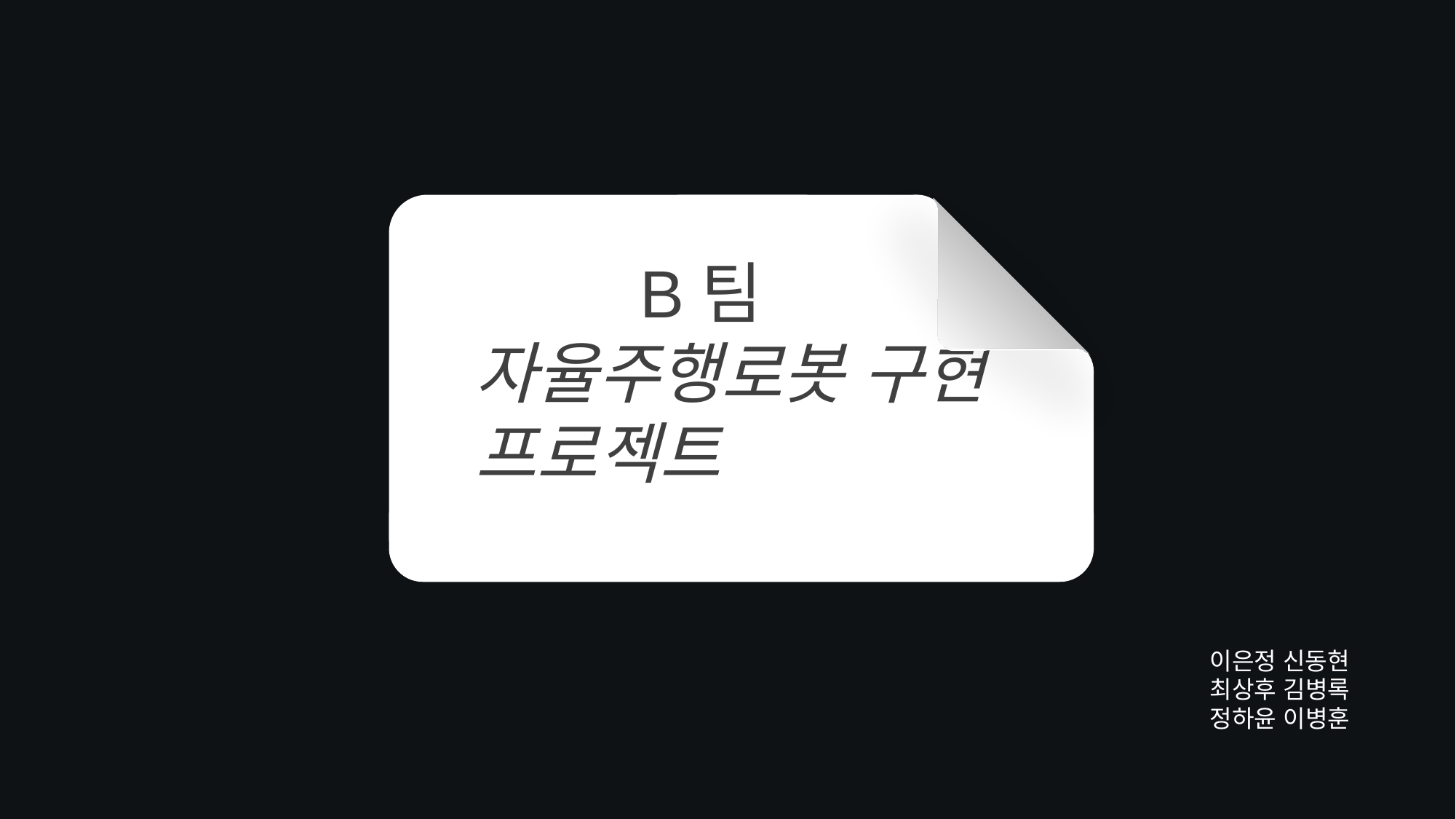

B팀
자율주행로봇 구현 프로젝트
이은정 신동현
최상후 김병록
정하윤 이병훈